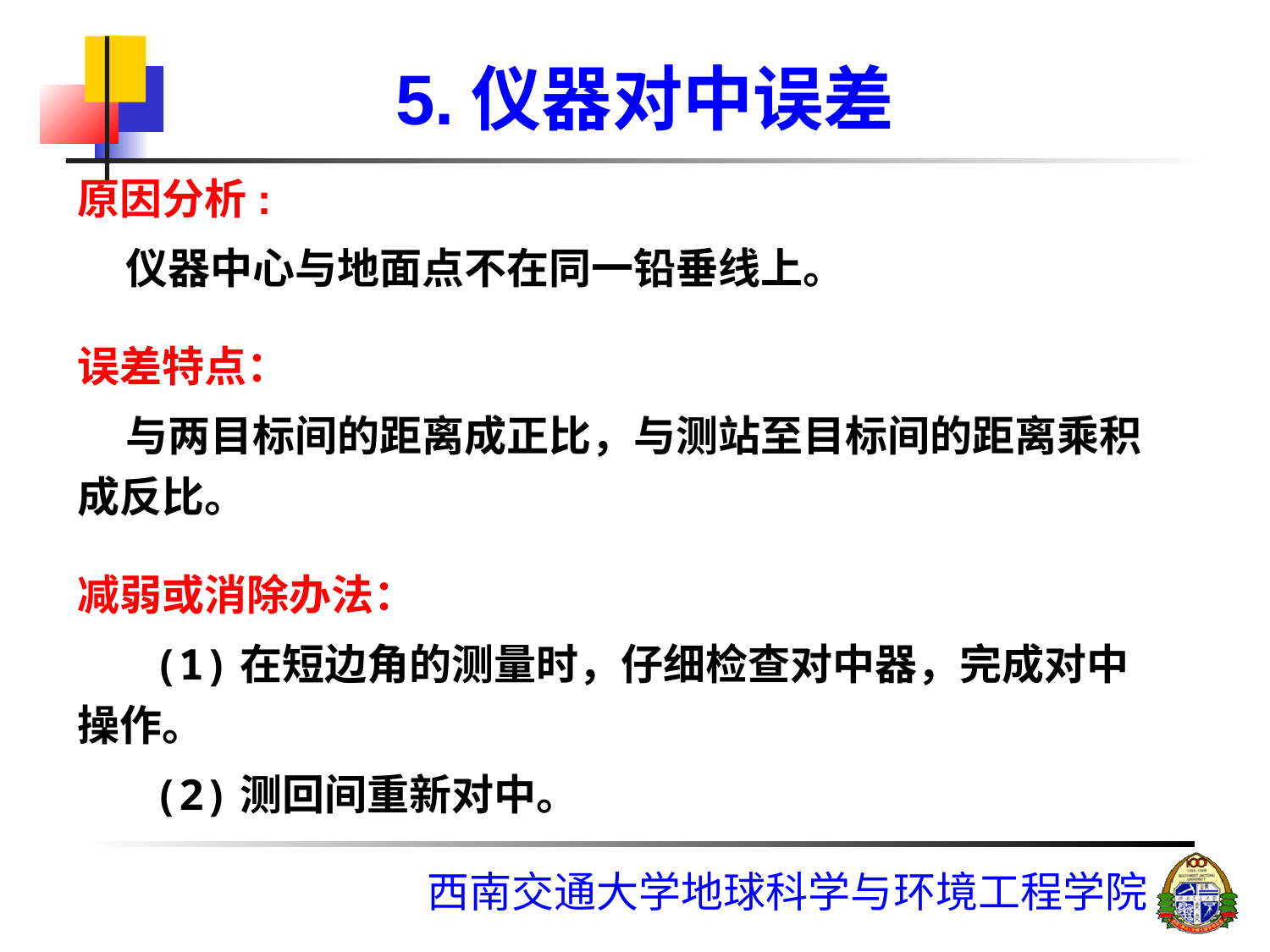

# 5.仪器对中误差
原因分析:
    仪器中心与地面点不在同一铅垂线上。

误差特点：
    与两目标间的距离成正比，与测站至目标间的距离乘积成反比。

减弱或消除办法：
   (1)在短边角的测量时，仔细检查对中器，完成对中操作。
   (2)测回间重新对中。